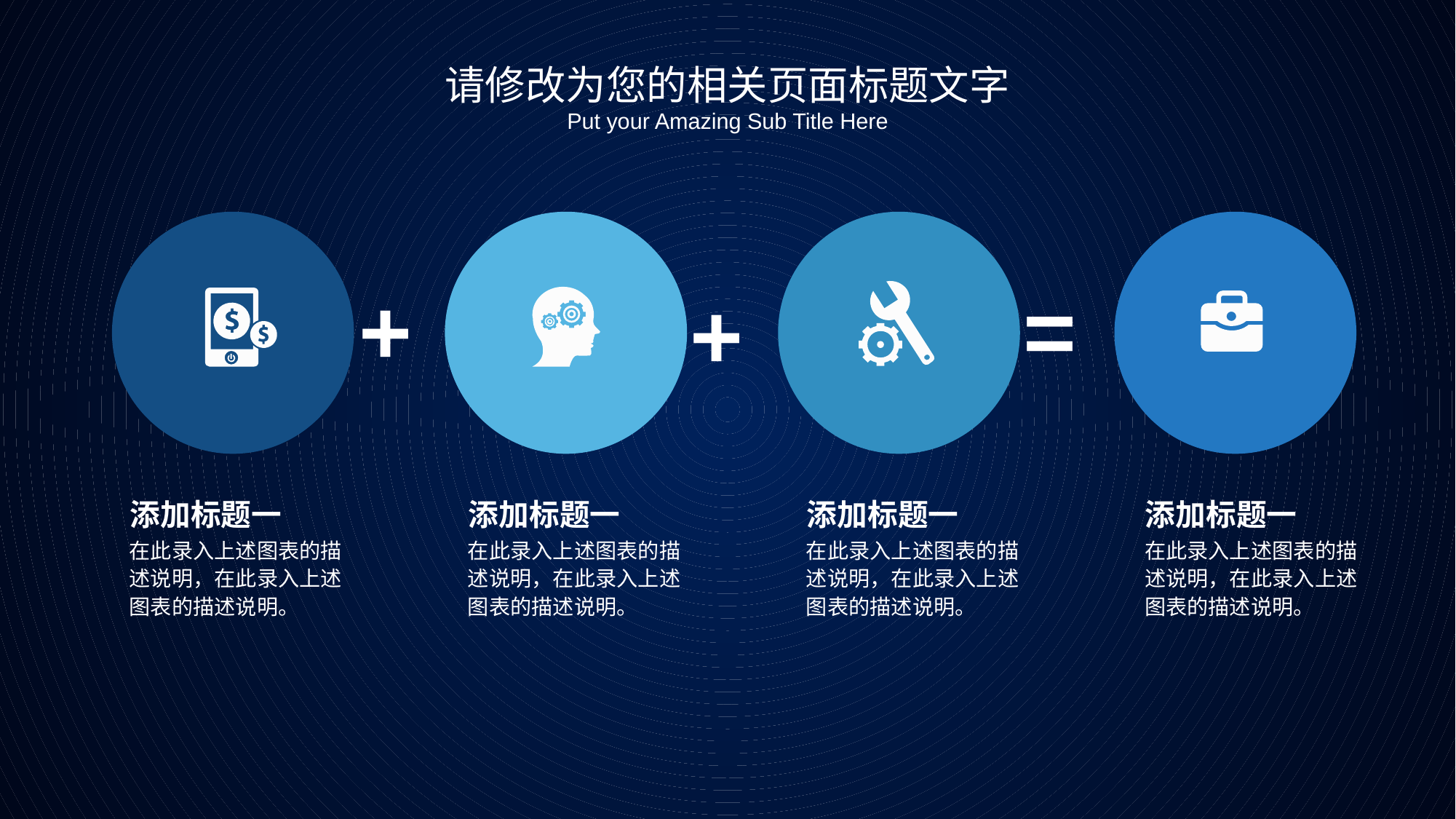

请修改为您的相关页面标题文字
Put your Amazing Sub Title Here

+
=
+

添加标题一
在此录入上述图表的描述说明，在此录入上述图表的描述说明。
添加标题一
在此录入上述图表的描述说明，在此录入上述图表的描述说明。
添加标题一
在此录入上述图表的描述说明，在此录入上述图表的描述说明。
添加标题一
在此录入上述图表的描述说明，在此录入上述图表的描述说明。